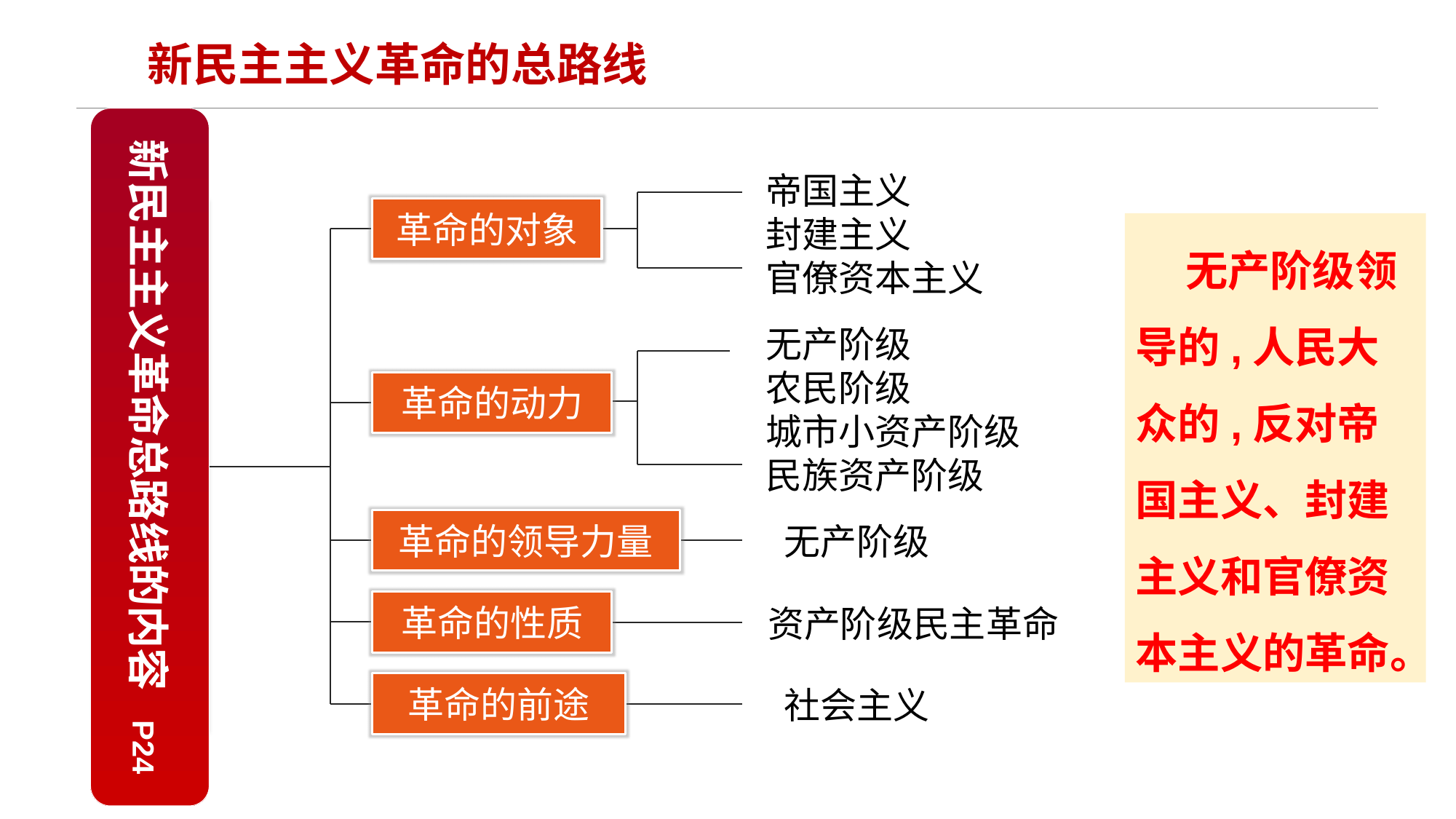

新民主主义革命的总路线
新民主主义革命总路线的内容  P24
帝国主义
封建主义
官僚资本主义
革命的对象
无产阶级
农民阶级
城市小资产阶级
民族资产阶级
革命的动力
新民主主义革命的总路线
革命的领导力量
无产阶级
革命的性质
资产阶级民主革命
革命的前途
社会主义
       无产阶级领导的,人民大众的,反对帝国主义、封建主义和官僚资本主义的革命。